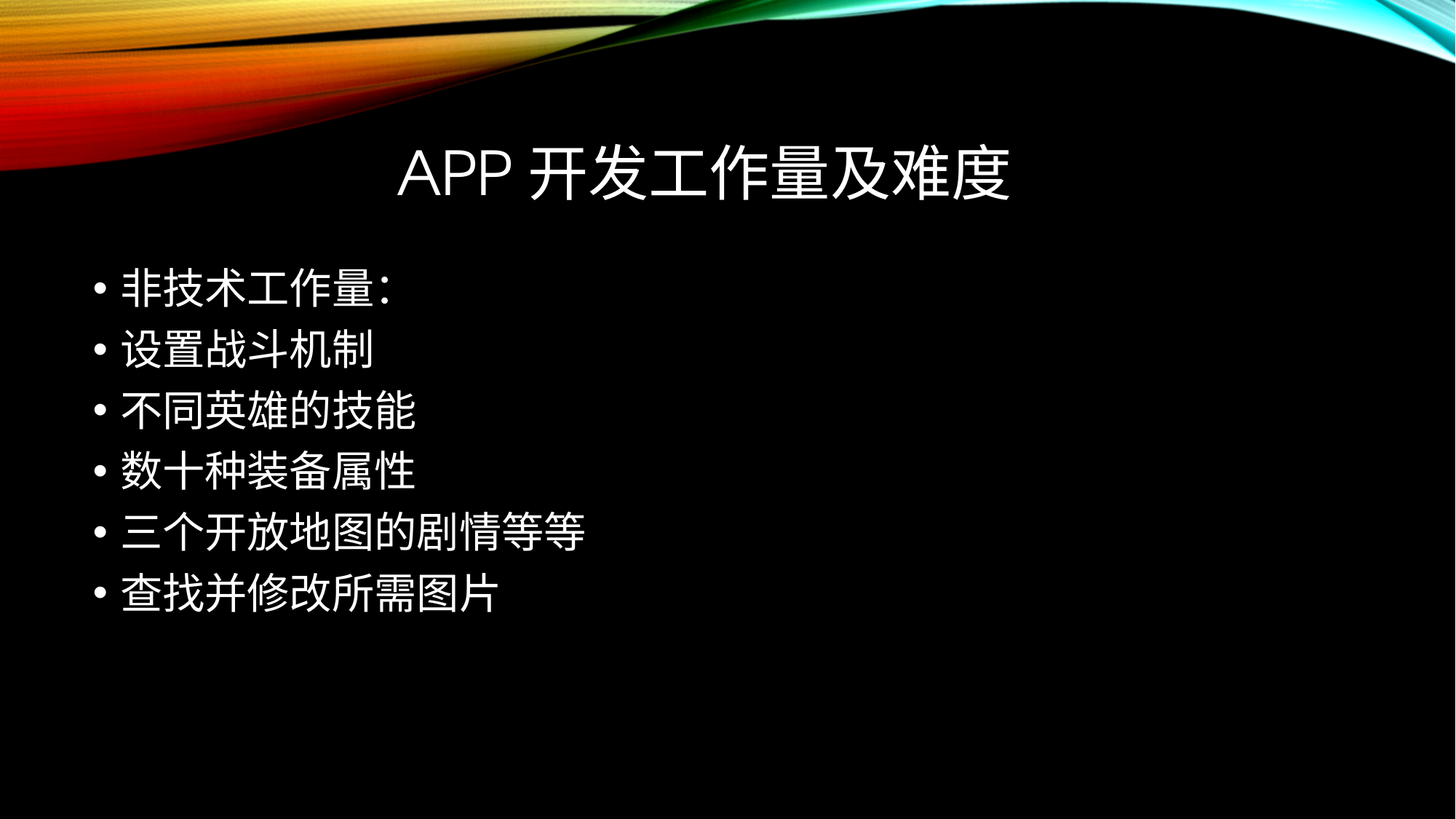

# App开发工作量及难度
非技术工作量：
设置战斗机制
不同英雄的技能
数十种装备属性
三个开放地图的剧情等等
查找并修改所需图片